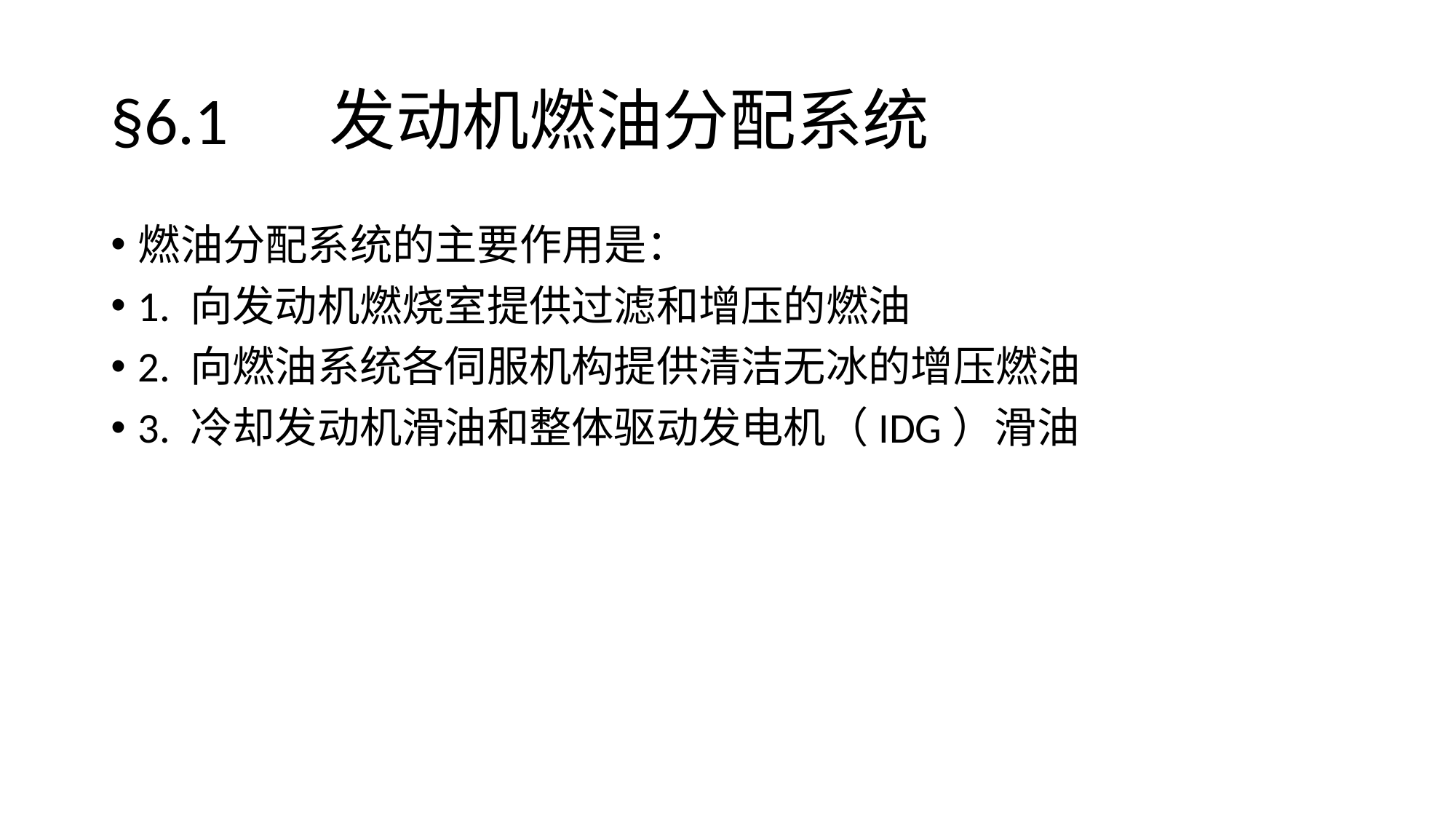

# §6.1	发动机燃油分配系统
燃油分配系统的主要作用是：
1. 向发动机燃烧室提供过滤和增压的燃油
2. 向燃油系统各伺服机构提供清洁无冰的增压燃油
3. 冷却发动机滑油和整体驱动发电机（IDG）滑油